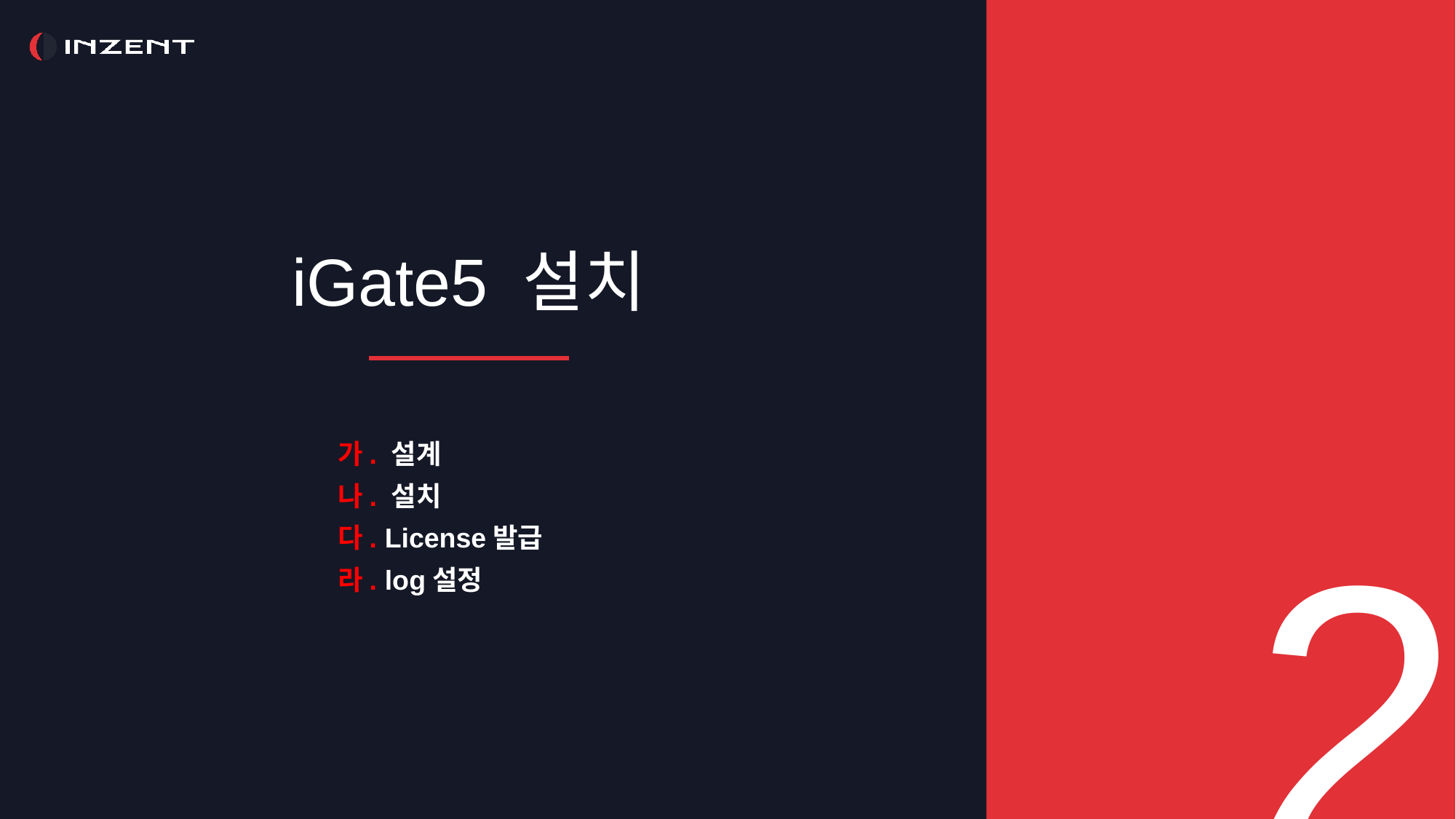

iGate5 설치
가. 설계
나. 설치
다. License발급
라. log설정